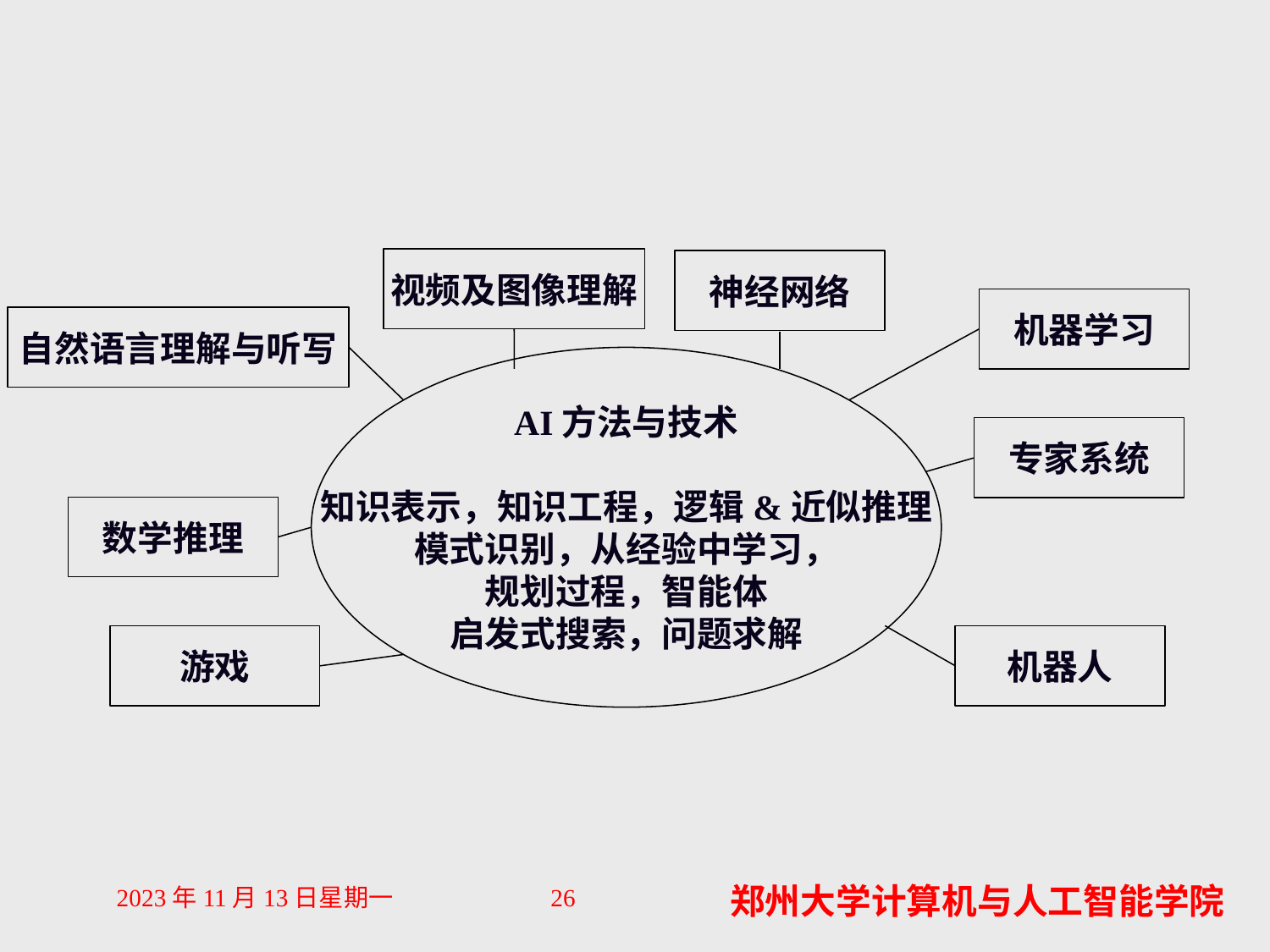

#

视频及图像理解
神经网络
机器学习
自然语言理解与听写
AI方法与技术

知识表示，知识工程，逻辑&近似推理
模式识别，从经验中学习，
规划过程，智能体
启发式搜索，问题求解
专家系统
数学推理
机器人
游戏